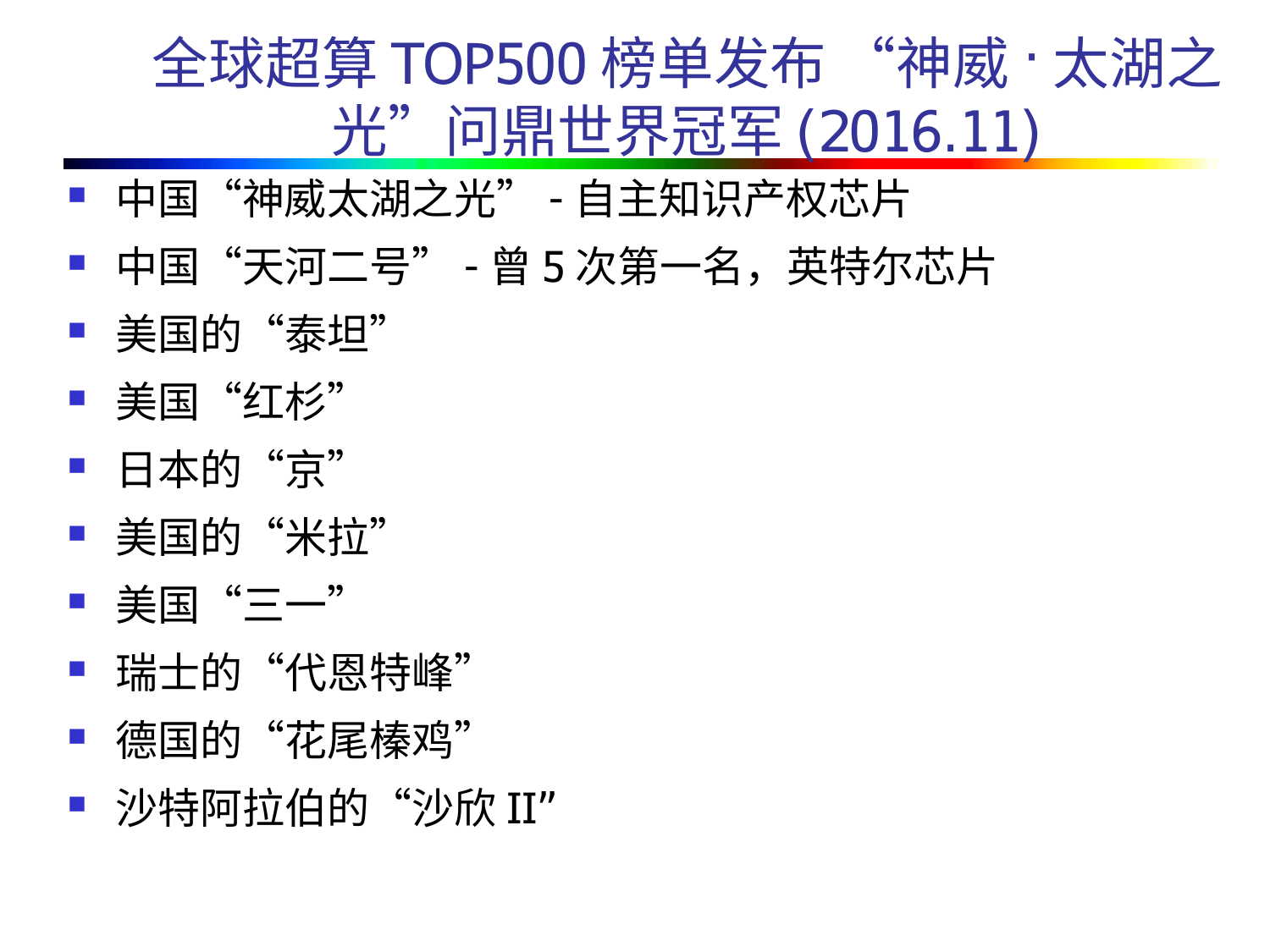

# 全球超算TOP500榜单发布 “神威·太湖之光”问鼎世界冠军(2016.11)
中国“神威太湖之光”-自主知识产权芯片
中国“天河二号”-曾5次第一名，英特尔芯片
美国的“泰坦”
美国“红杉”
日本的“京”
美国的“米拉”
美国“三一”
瑞士的“代恩特峰”
德国的“花尾榛鸡”
沙特阿拉伯的“沙欣II”